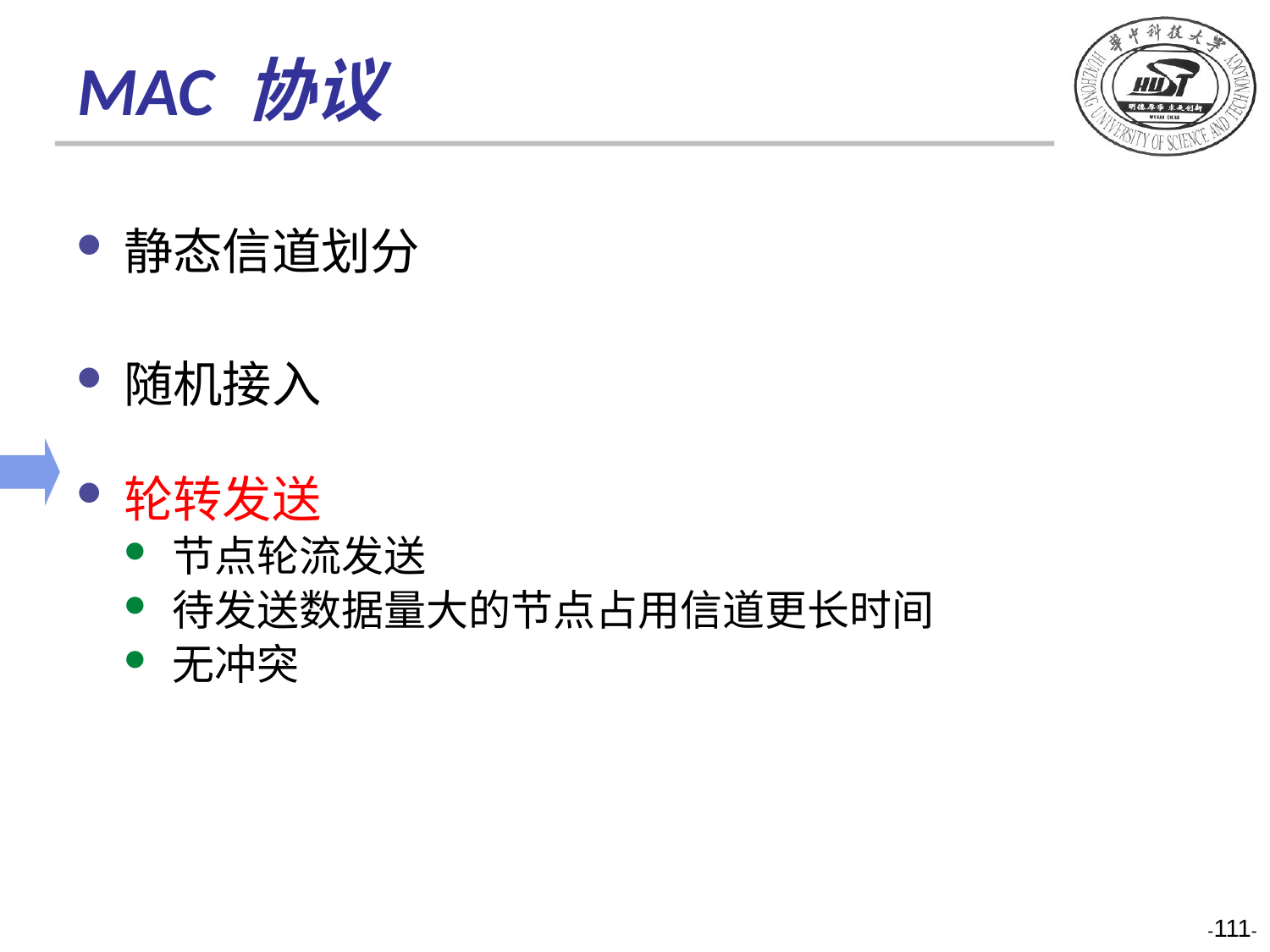

# MAC 协议

静态信道划分

随机接入

轮转发送
节点轮流发送
待发送数据量大的节点占用信道更长时间
无冲突

-111-